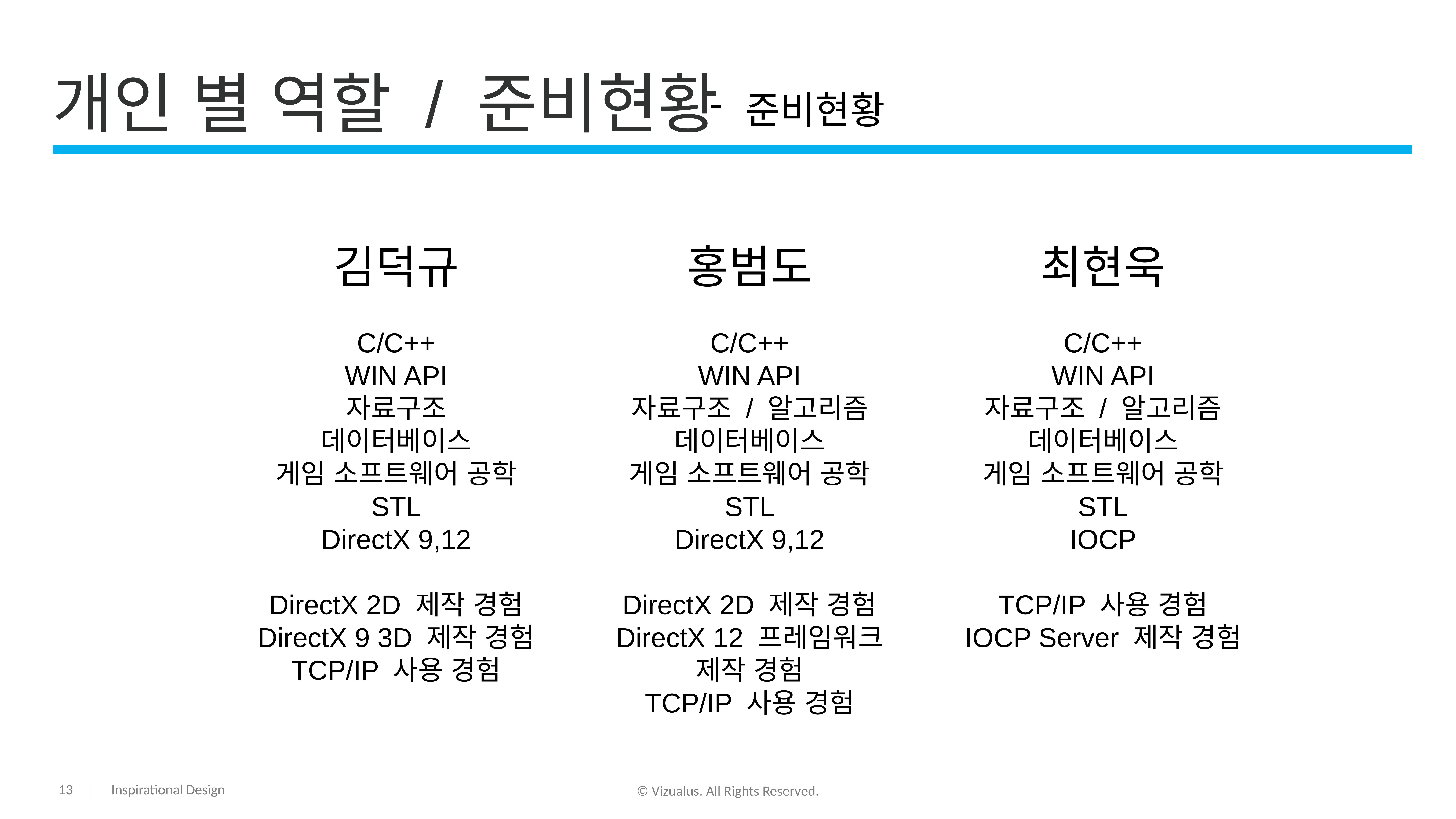

개인 별 역할 / 준비현황
준비현황

김덕규

C/C++
WIN API
자료구조
데이터베이스
게임 소프트웨어 공학
STL
DirectX 9,12

DirectX 2D 제작 경험
DirectX 9 3D 제작 경험
TCP/IP 사용 경험

홍범도

C/C++
WIN API
자료구조 / 알고리즘
데이터베이스
게임 소프트웨어 공학
STL
DirectX 9,12

DirectX 2D 제작 경험
DirectX 12 프레임워크 제작 경험
TCP/IP 사용 경험

최현욱

C/C++
WIN API
자료구조 / 알고리즘
데이터베이스
게임 소프트웨어 공학
STL
IOCP

TCP/IP 사용 경험
IOCP Server 제작 경험

13
© Vizualus. All Rights Reserved.